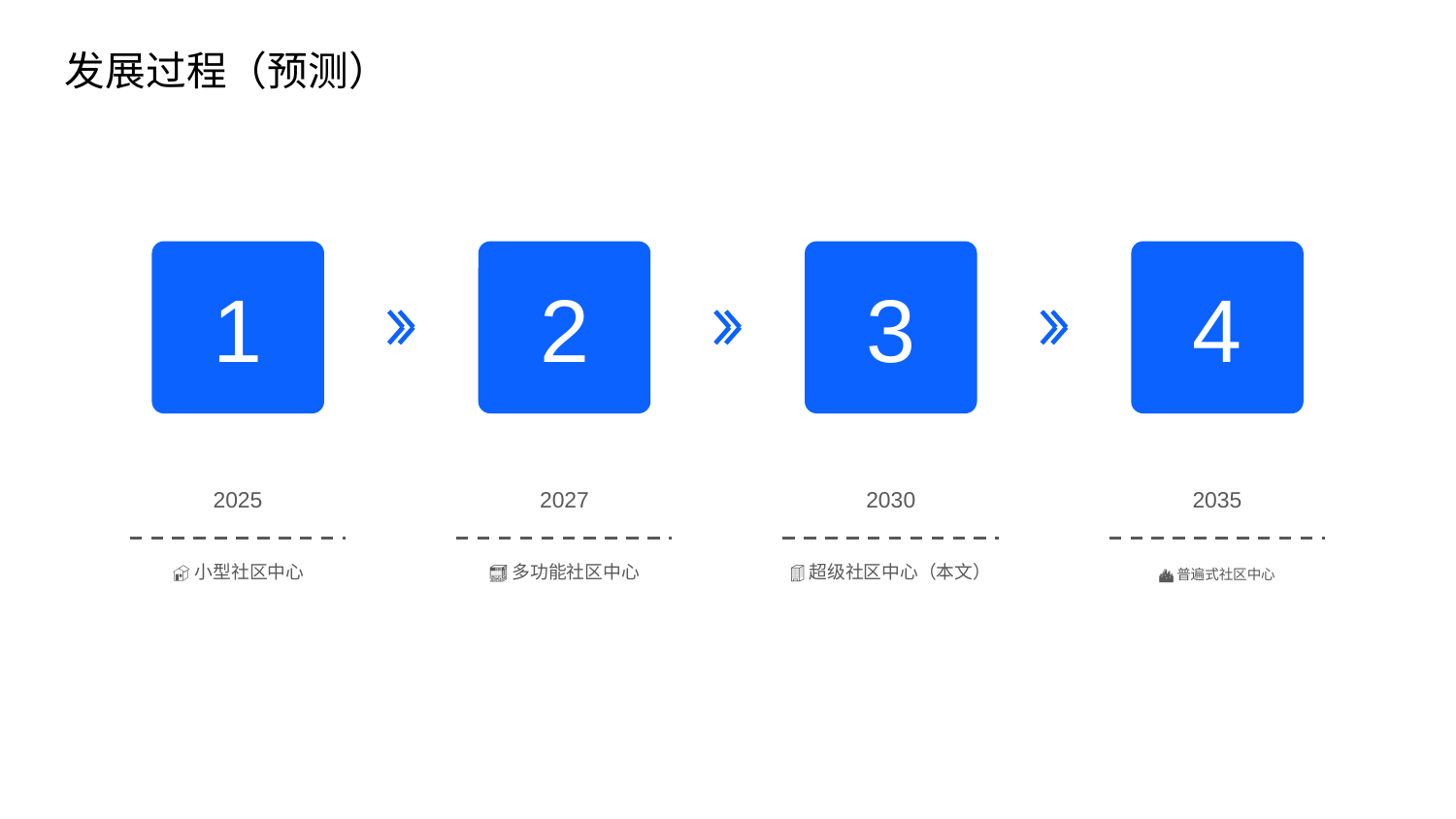

发展过程（预测）

1

2

3

4
2030
🏢超级社区中心（本文）
2035
🏙普遍式社区中心
2025
🏠小型社区中心
2027
🏬多功能社区中心